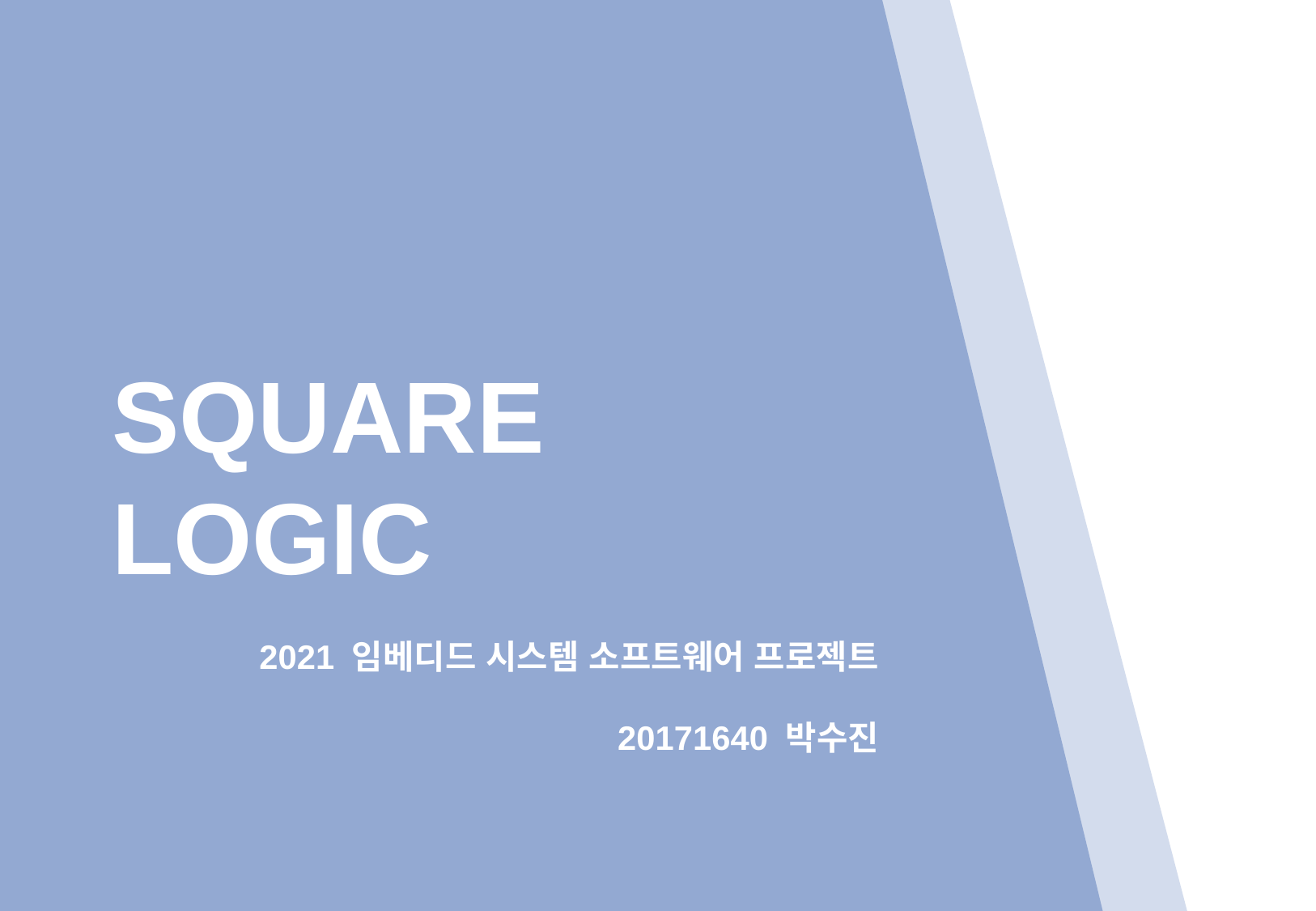

SQUARE LOGIC

2021 임베디드 시스템 소프트웨어 프로젝트

20171640 박수진